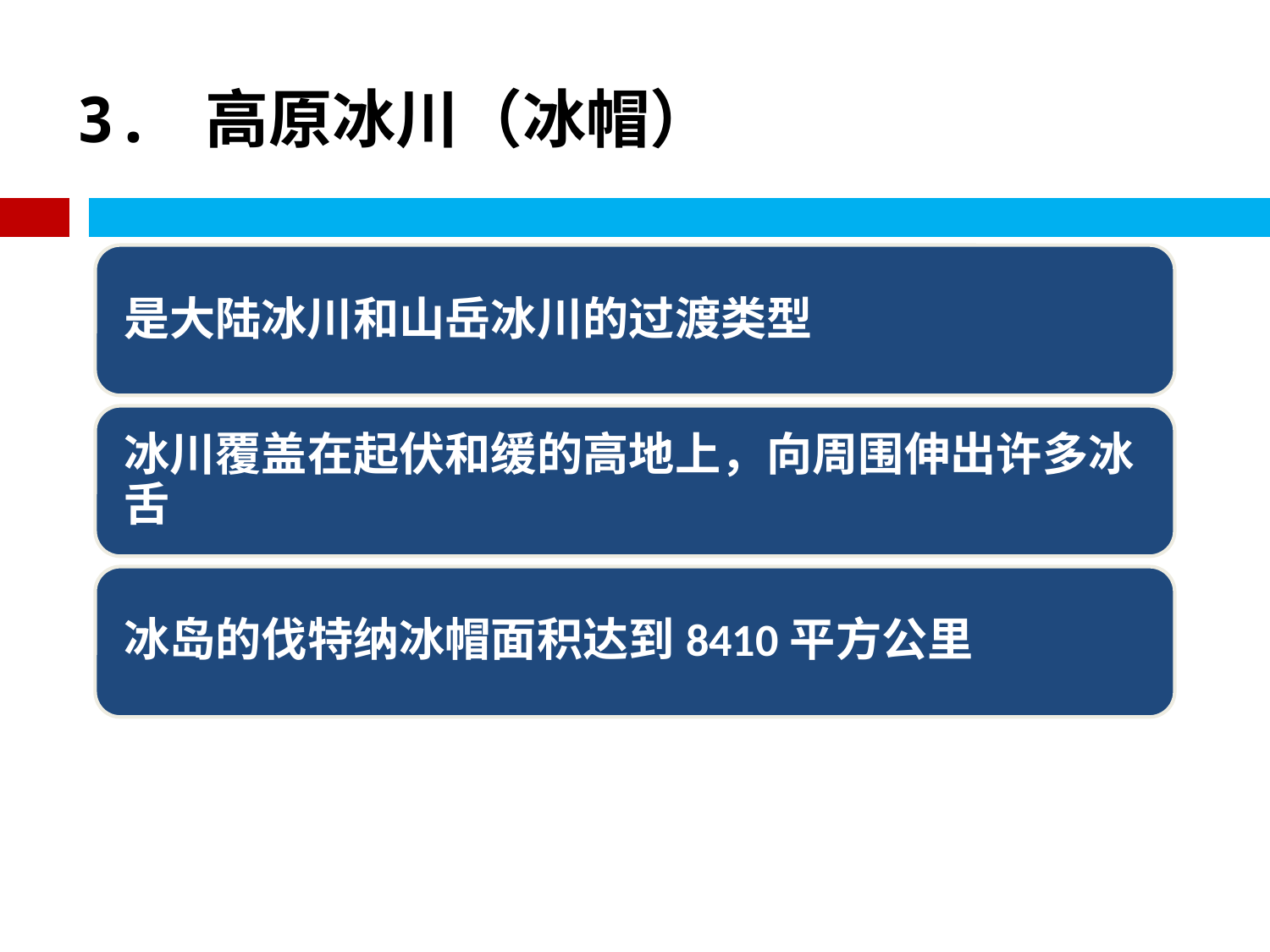

# 3. 高原冰川（冰帽）
是大陆冰川和山岳冰川的过渡类型
冰川覆盖在起伏和缓的高地上，向周围伸出许多冰舌
冰岛的伐特纳冰帽面积达到8410平方公里